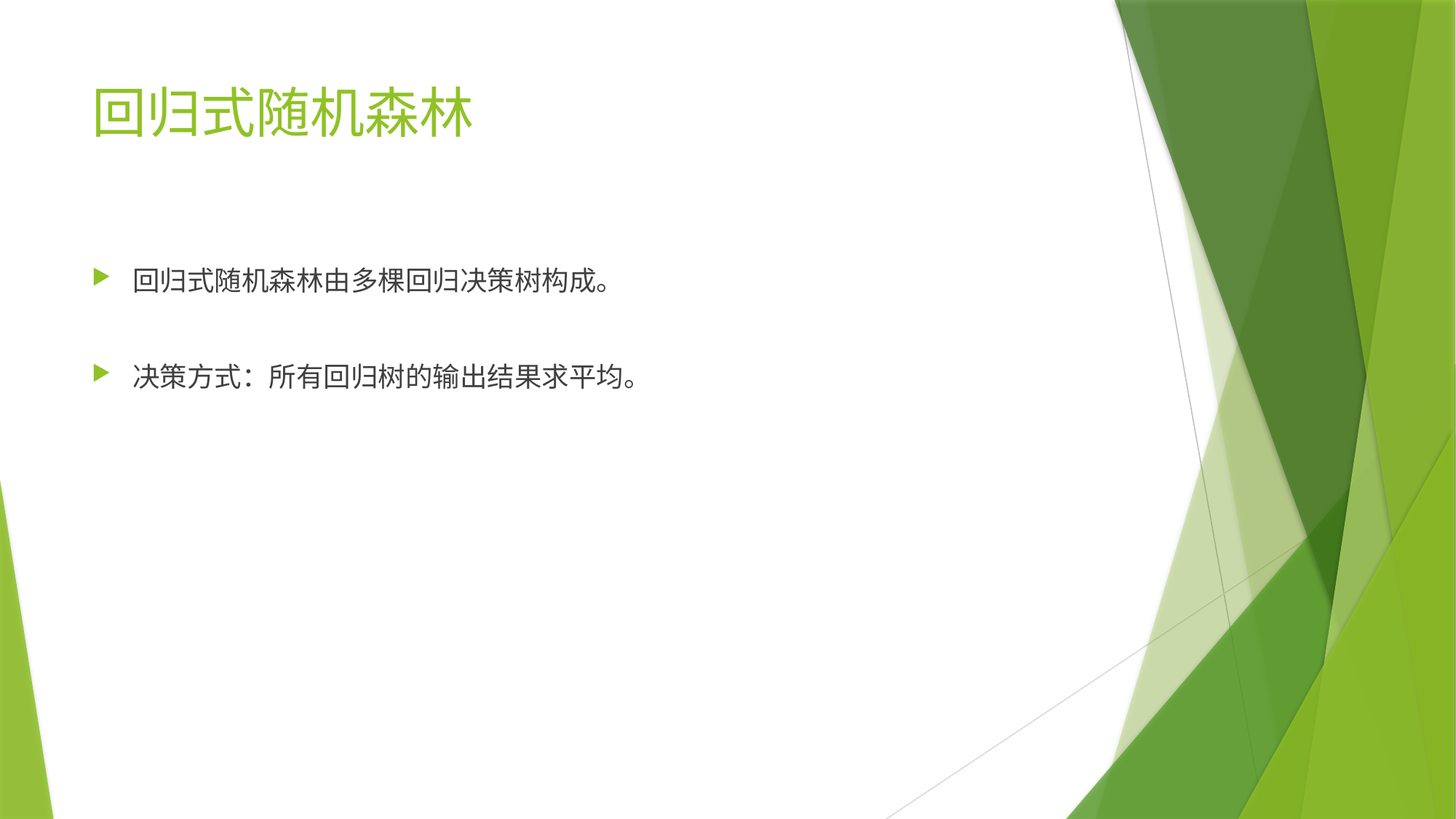

# 回归式随机森林
回归式随机森林由多棵回归决策树构成。

决策方式：所有回归树的输出结果求平均。